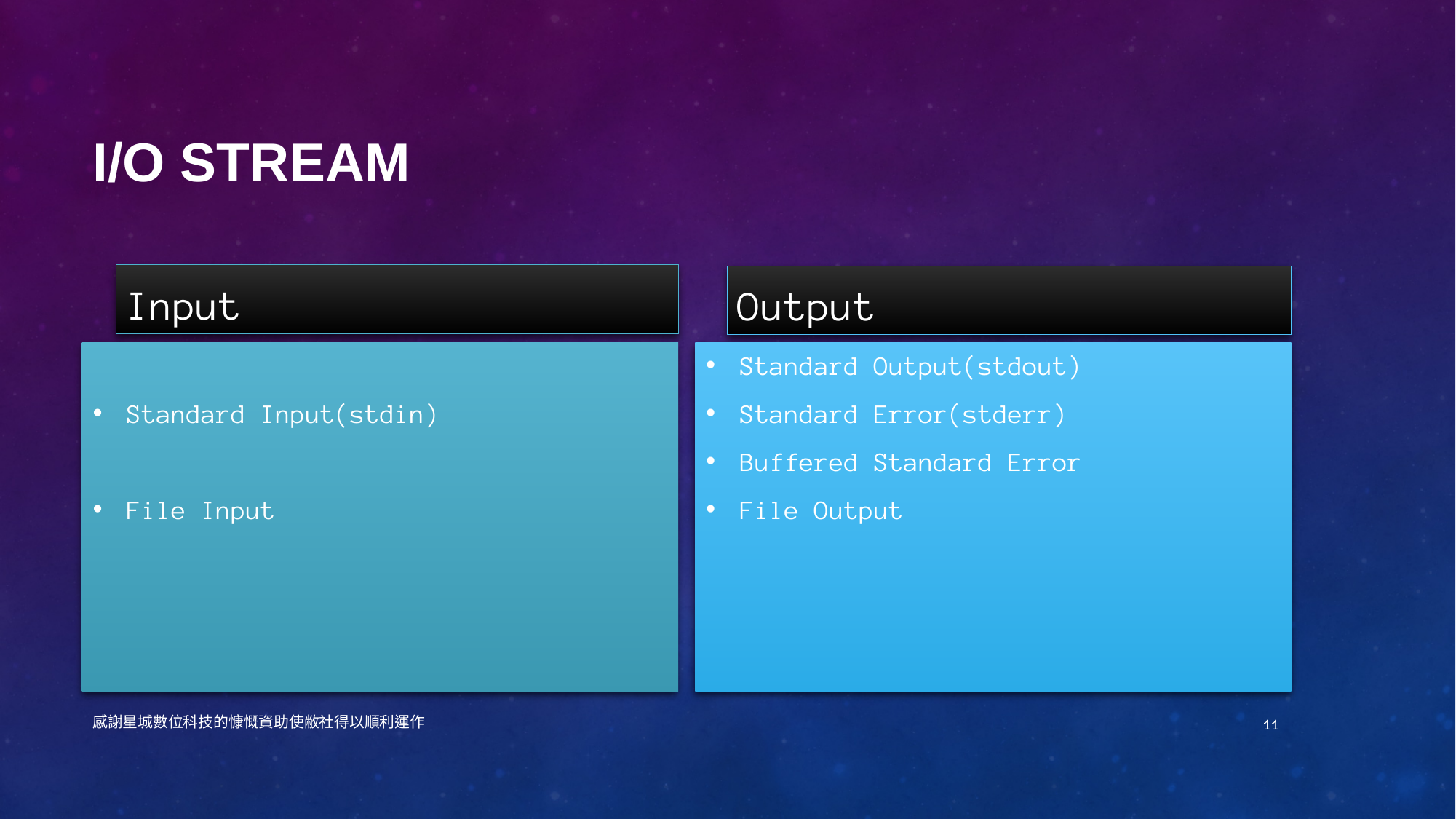

# I/O Stream
Input
Output

Standard Input(stdin)

File Input
Standard Output(stdout)
Standard Error(stderr)
Buffered Standard Error
File Output
感謝星城數位科技的慷慨資助使敝社得以順利運作
11